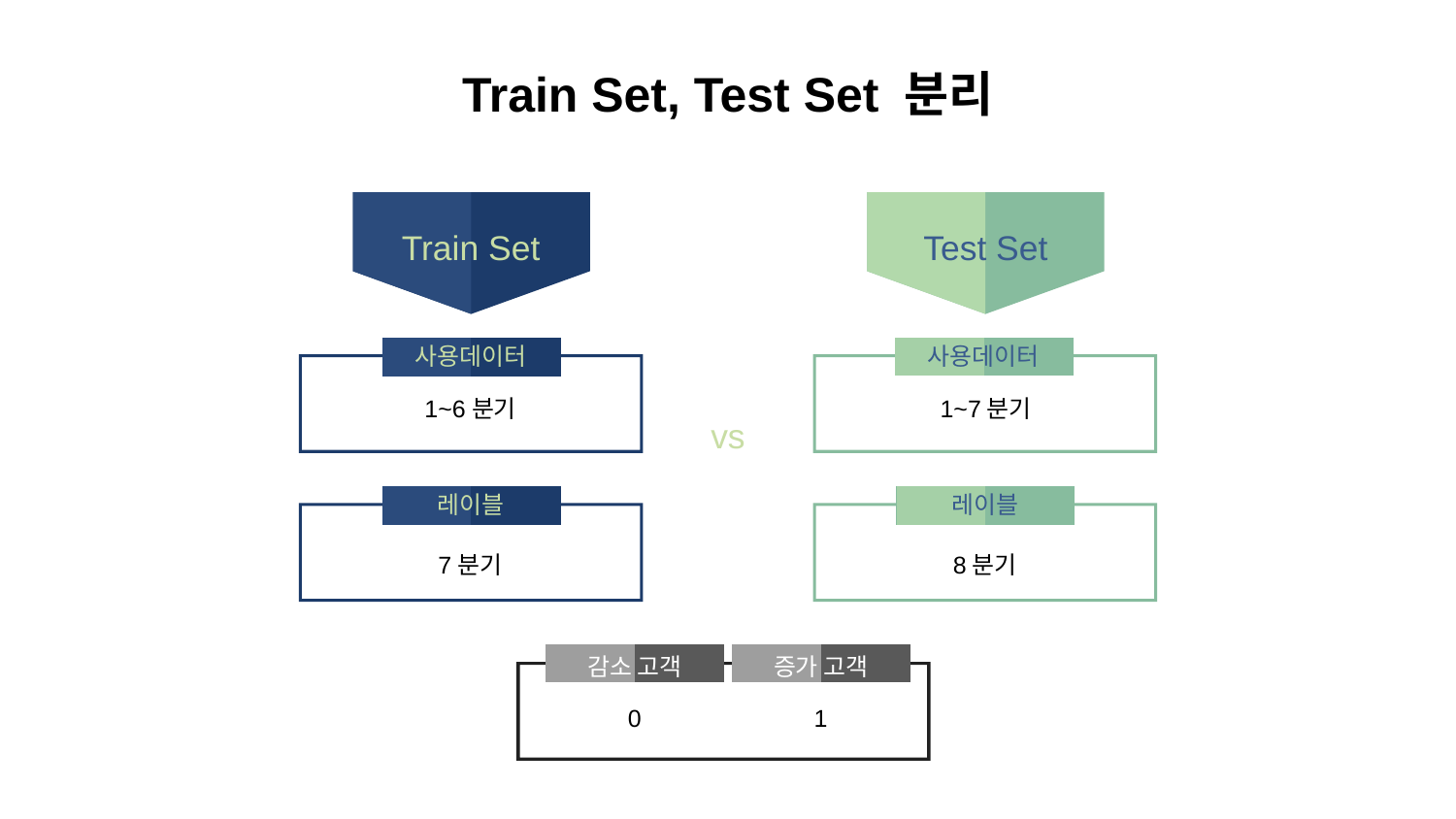

# Train Set, Test Set 분리

Train Set
Test Set
사용데이터
사용데이터

1~6분기
1~7분기
vs
레이블
레이블

7분기
8분기
감소 고객
증가 고객

0          	      1